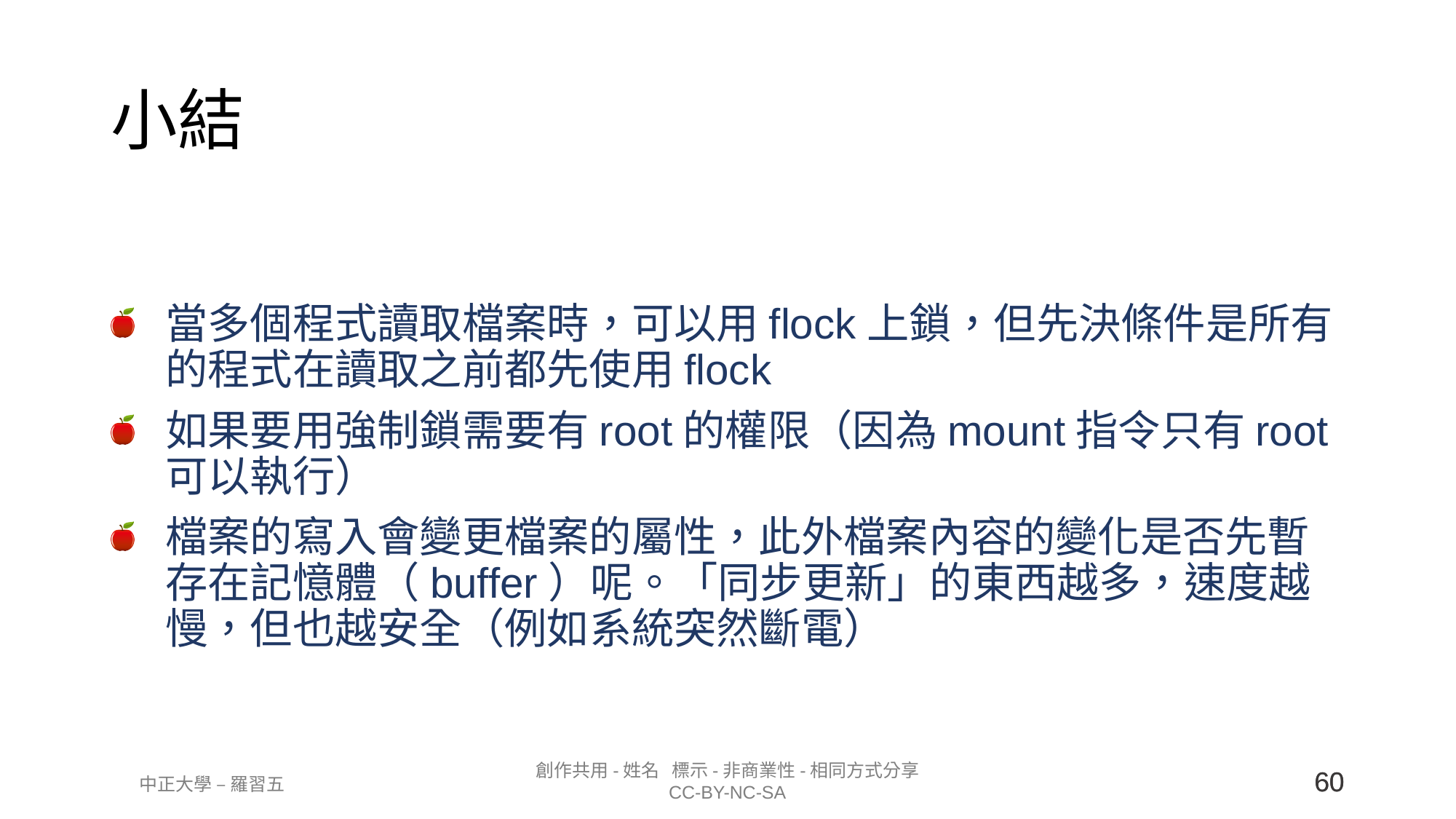

# 小結
當多個程式讀取檔案時，可以用flock上鎖，但先決條件是所有的程式在讀取之前都先使用flock
如果要用強制鎖需要有root的權限（因為mount指令只有root可以執行）
檔案的寫入會變更檔案的屬性，此外檔案內容的變化是否先暫存在記憶體（buffer）呢。「同步更新」的東西越多，速度越慢，但也越安全（例如系統突然斷電）